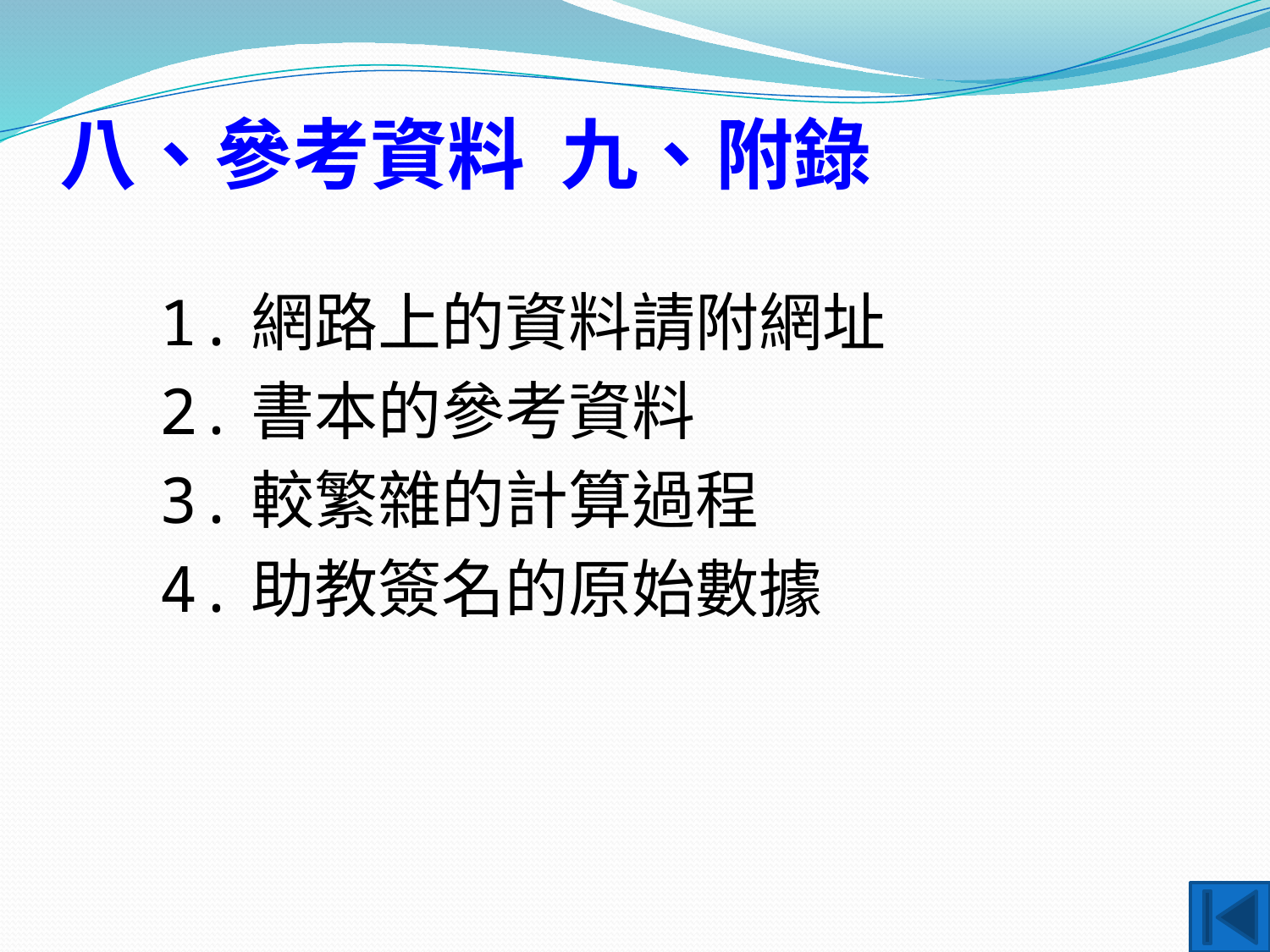

# 八、參考資料  九、附錄

1.網路上的資料請附網址
2.書本的參考資料
3.較繁雜的計算過程
4.助教簽名的原始數據